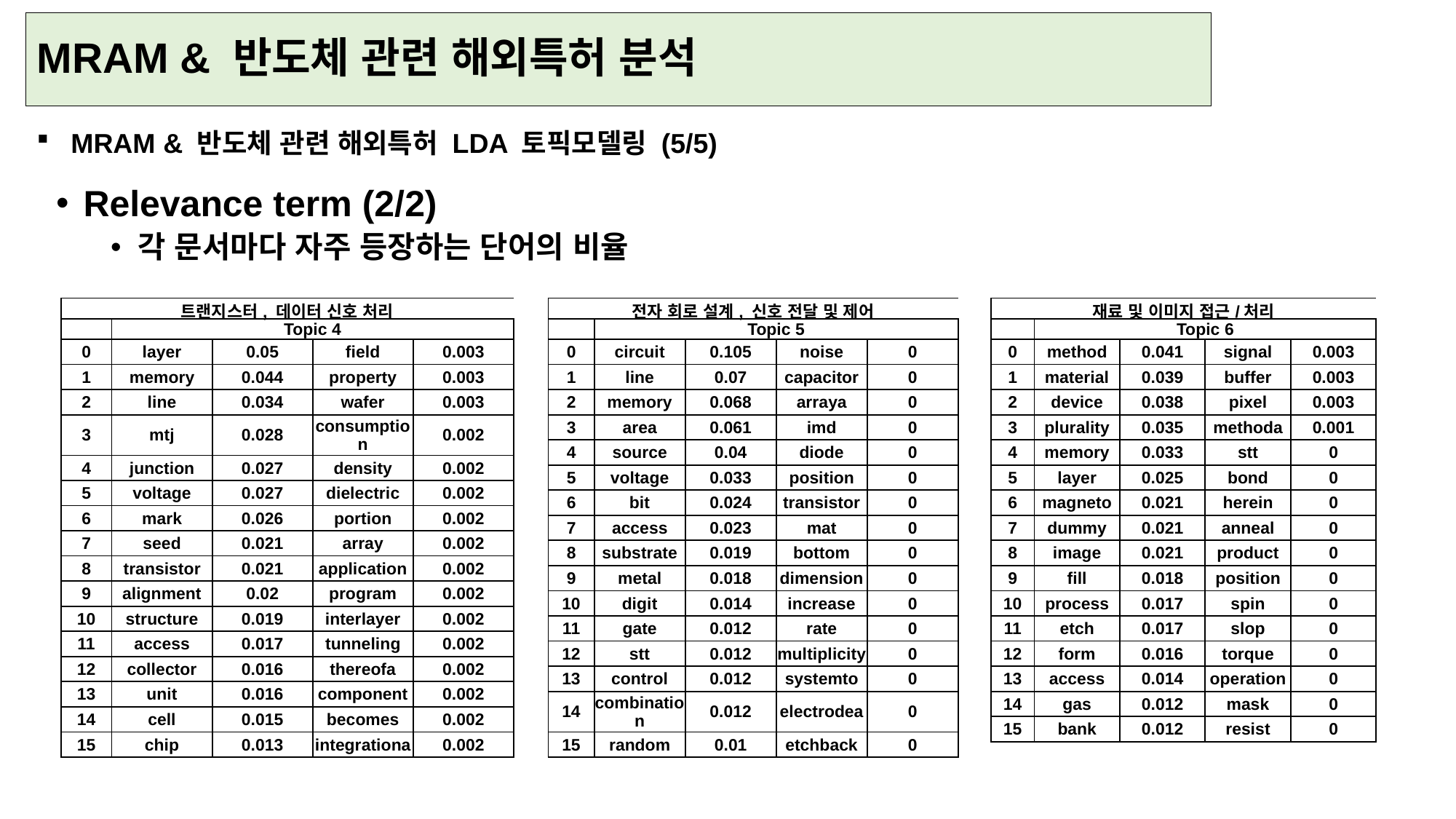

# MRAM & 반도체 관련 해외특허 분석
MRAM & 반도체 관련 해외특허 LDA 토픽모델링 (5/5)
Relevance term (2/2)
각 문서마다 자주 등장하는 단어의 비율
| 트랜지스터, 데이터 신호 처리 |  |  |  |  |
| --- | --- | --- | --- | --- |
|  | Topic 4 |  |  |  |
| 0 | layer | 0.05 | field | 0.003 |
| 1 | memory | 0.044 | property | 0.003 |
| 2 | line | 0.034 | wafer | 0.003 |
| 3 | mtj | 0.028 | consumption | 0.002 |
| 4 | junction | 0.027 | density | 0.002 |
| 5 | voltage | 0.027 | dielectric | 0.002 |
| 6 | mark | 0.026 | portion | 0.002 |
| 7 | seed | 0.021 | array | 0.002 |
| 8 | transistor | 0.021 | application | 0.002 |
| 9 | alignment | 0.02 | program | 0.002 |
| 10 | structure | 0.019 | interlayer | 0.002 |
| 11 | access | 0.017 | tunneling | 0.002 |
| 12 | collector | 0.016 | thereofa | 0.002 |
| 13 | unit | 0.016 | component | 0.002 |
| 14 | cell | 0.015 | becomes | 0.002 |
| 15 | chip | 0.013 | integrationa | 0.002 |
| 전자 회로 설계, 신호 전달 및 제어 |  |  |  |  |
| --- | --- | --- | --- | --- |
|  | Topic 5 |  |  |  |
| 0 | circuit | 0.105 | noise | 0 |
| 1 | line | 0.07 | capacitor | 0 |
| 2 | memory | 0.068 | arraya | 0 |
| 3 | area | 0.061 | imd | 0 |
| 4 | source | 0.04 | diode | 0 |
| 5 | voltage | 0.033 | position | 0 |
| 6 | bit | 0.024 | transistor | 0 |
| 7 | access | 0.023 | mat | 0 |
| 8 | substrate | 0.019 | bottom | 0 |
| 9 | metal | 0.018 | dimension | 0 |
| 10 | digit | 0.014 | increase | 0 |
| 11 | gate | 0.012 | rate | 0 |
| 12 | stt | 0.012 | multiplicity | 0 |
| 13 | control | 0.012 | systemto | 0 |
| 14 | combination | 0.012 | electrodea | 0 |
| 15 | random | 0.01 | etchback | 0 |
| 재료 및 이미지 접근/처리 |  |  |  |  |
| --- | --- | --- | --- | --- |
|  | Topic 6 |  |  |  |
| 0 | method | 0.041 | signal | 0.003 |
| 1 | material | 0.039 | buffer | 0.003 |
| 2 | device | 0.038 | pixel | 0.003 |
| 3 | plurality | 0.035 | methoda | 0.001 |
| 4 | memory | 0.033 | stt | 0 |
| 5 | layer | 0.025 | bond | 0 |
| 6 | magneto | 0.021 | herein | 0 |
| 7 | dummy | 0.021 | anneal | 0 |
| 8 | image | 0.021 | product | 0 |
| 9 | fill | 0.018 | position | 0 |
| 10 | process | 0.017 | spin | 0 |
| 11 | etch | 0.017 | slop | 0 |
| 12 | form | 0.016 | torque | 0 |
| 13 | access | 0.014 | operation | 0 |
| 14 | gas | 0.012 | mask | 0 |
| 15 | bank | 0.012 | resist | 0 |